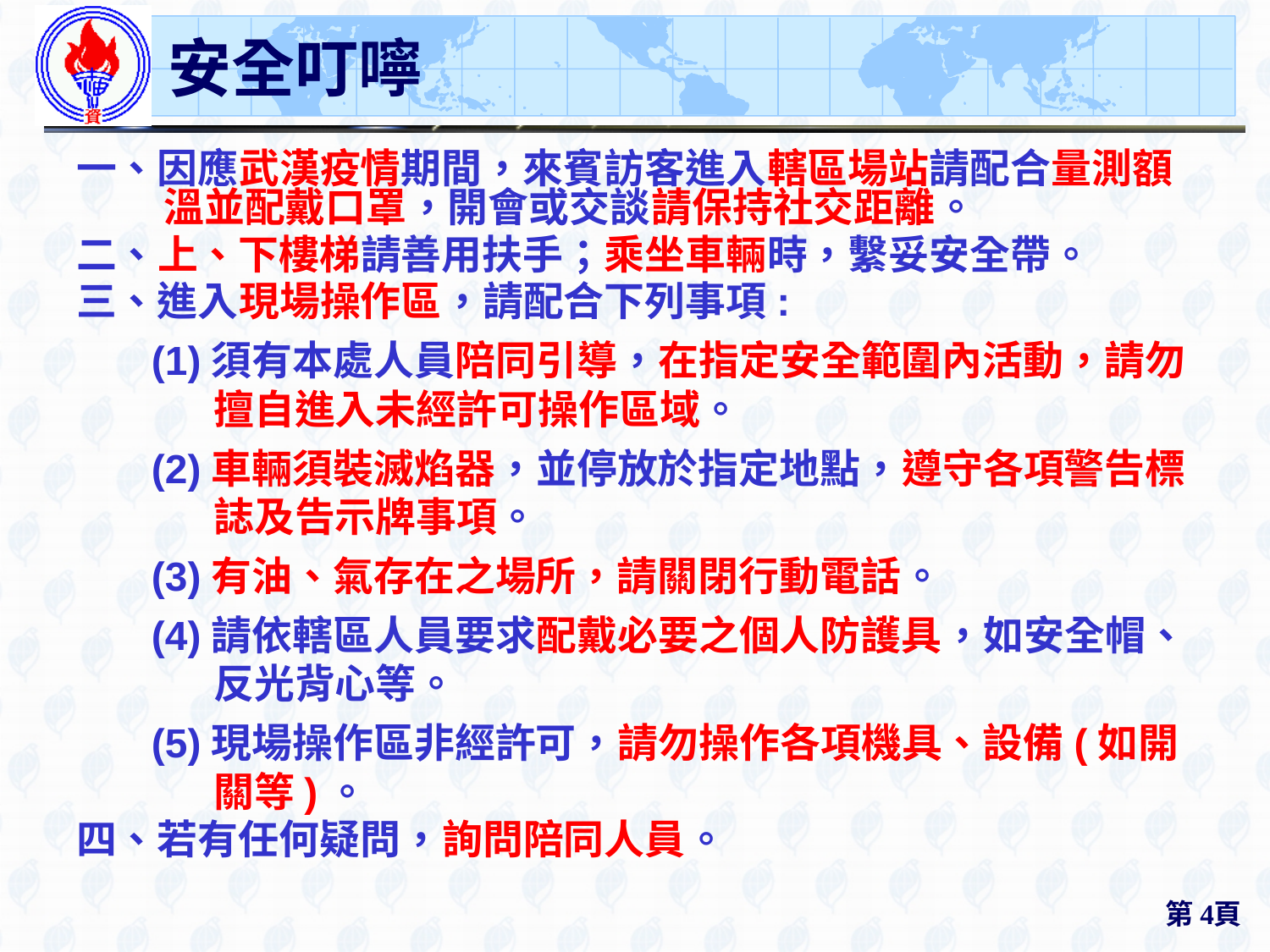

# 安全叮嚀
一、因應武漢疫情期間，來賓訪客進入轄區場站請配合量測額溫並配戴口罩，開會或交談請保持社交距離。
二、上、下樓梯請善用扶手；乘坐車輛時，繫妥安全帶。
三、進入現場操作區，請配合下列事項:
(1)須有本處人員陪同引導，在指定安全範圍內活動，請勿擅自進入未經許可操作區域。
(2)車輛須裝滅焰器，並停放於指定地點，遵守各項警告標誌及告示牌事項。
(3)有油、氣存在之場所，請關閉行動電話。
(4)請依轄區人員要求配戴必要之個人防護具，如安全帽、反光背心等。
(5)現場操作區非經許可，請勿操作各項機具、設備(如開關等)。
四、若有任何疑問，詢問陪同人員。
第4頁